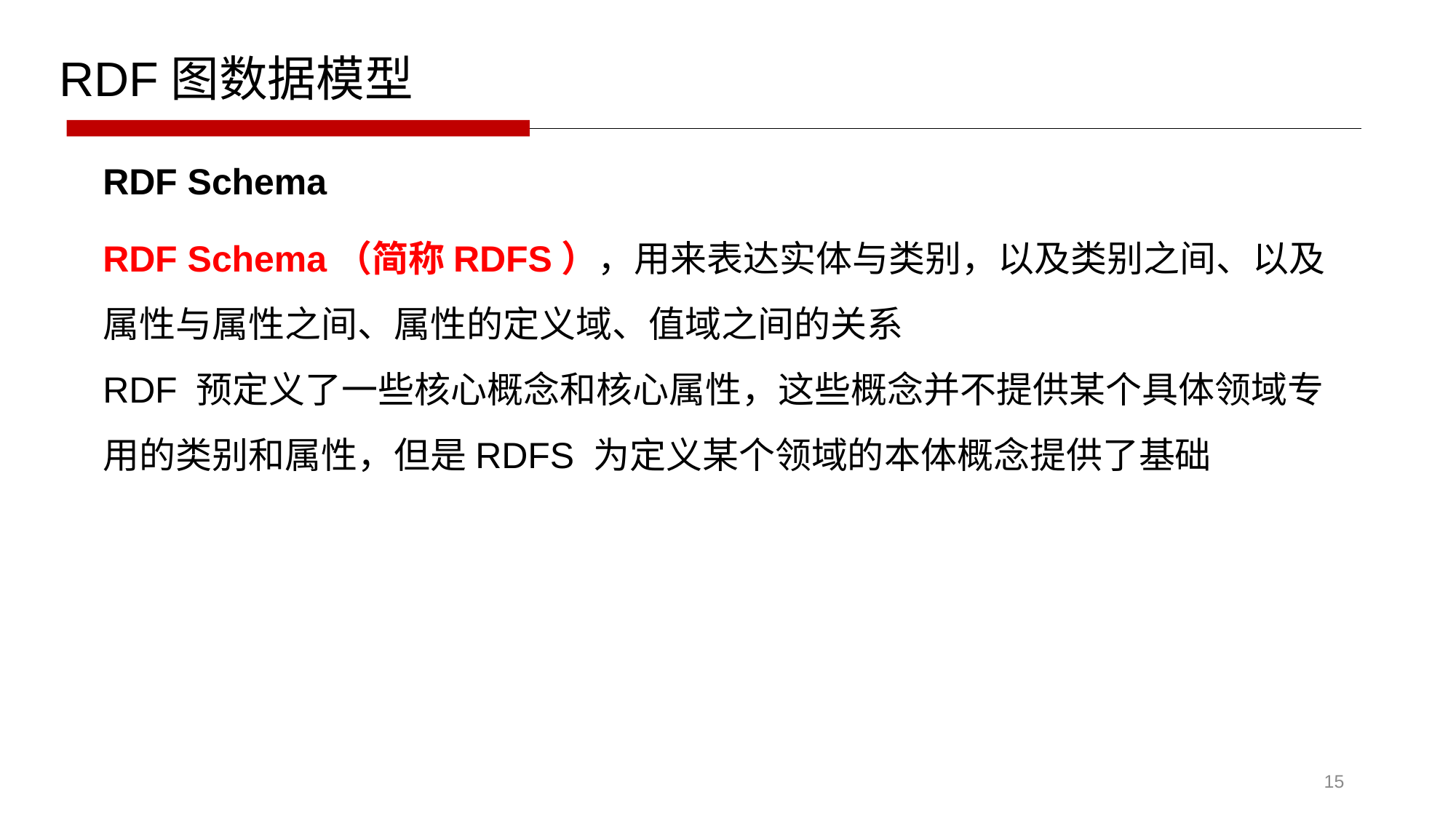

RDF图数据模型

RDF Schema
RDF Schema（简称RDFS），用来表达实体与类别，以及类别之间、以及属性与属性之间、属性的定义域、值域之间的关系
RDF 预定义了一些核心概念和核心属性，这些概念并不提供某个具体领域专用的类别和属性，但是RDFS 为定义某个领域的本体概念提供了基础
15